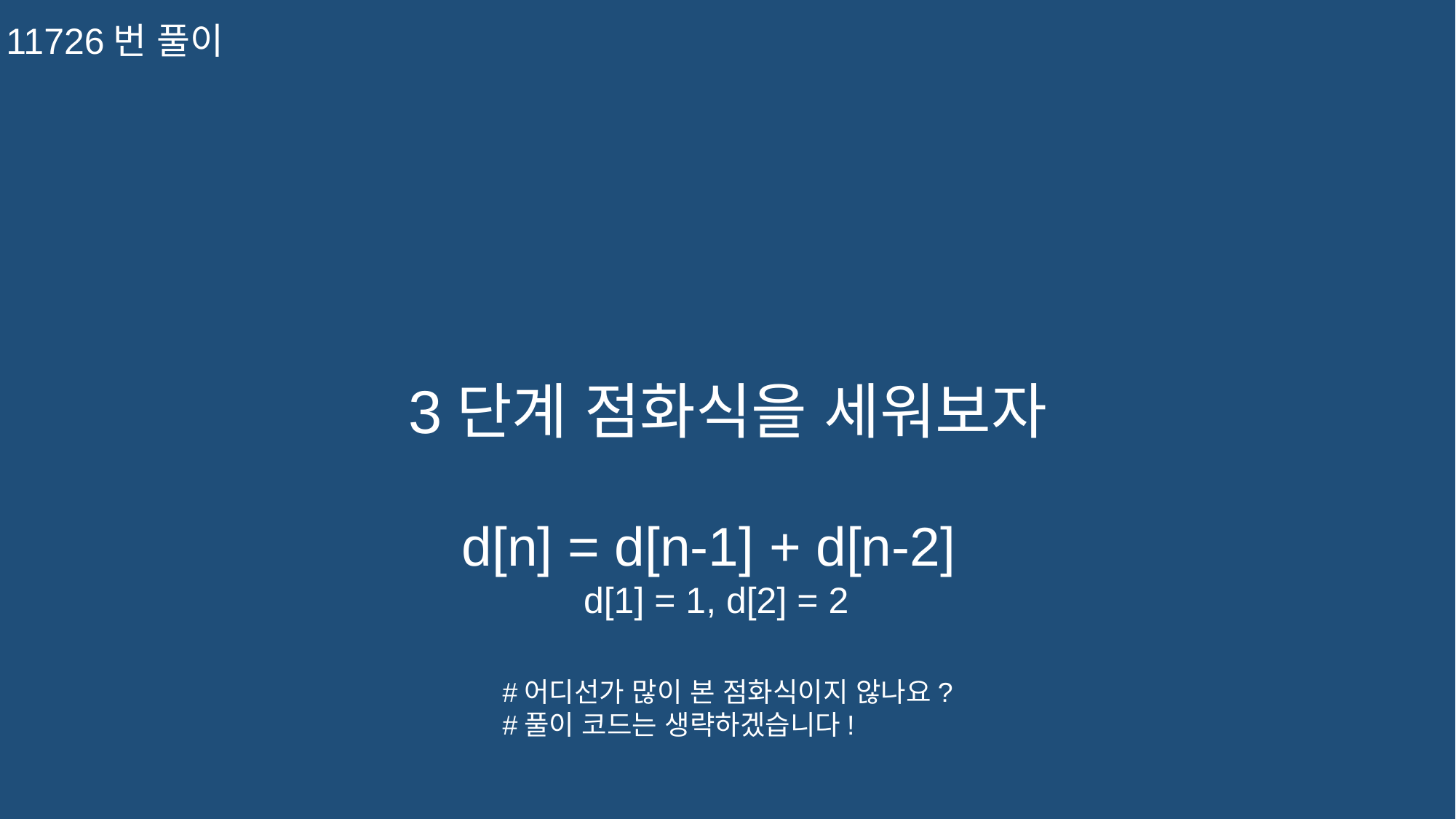

11726번 풀이
3단계 점화식을 세워보자
d[n] = d[n-1] + d[n-2]
d[1] = 1, d[2] = 2
#어디선가 많이 본 점화식이지 않나요?
#풀이 코드는 생략하겠습니다!